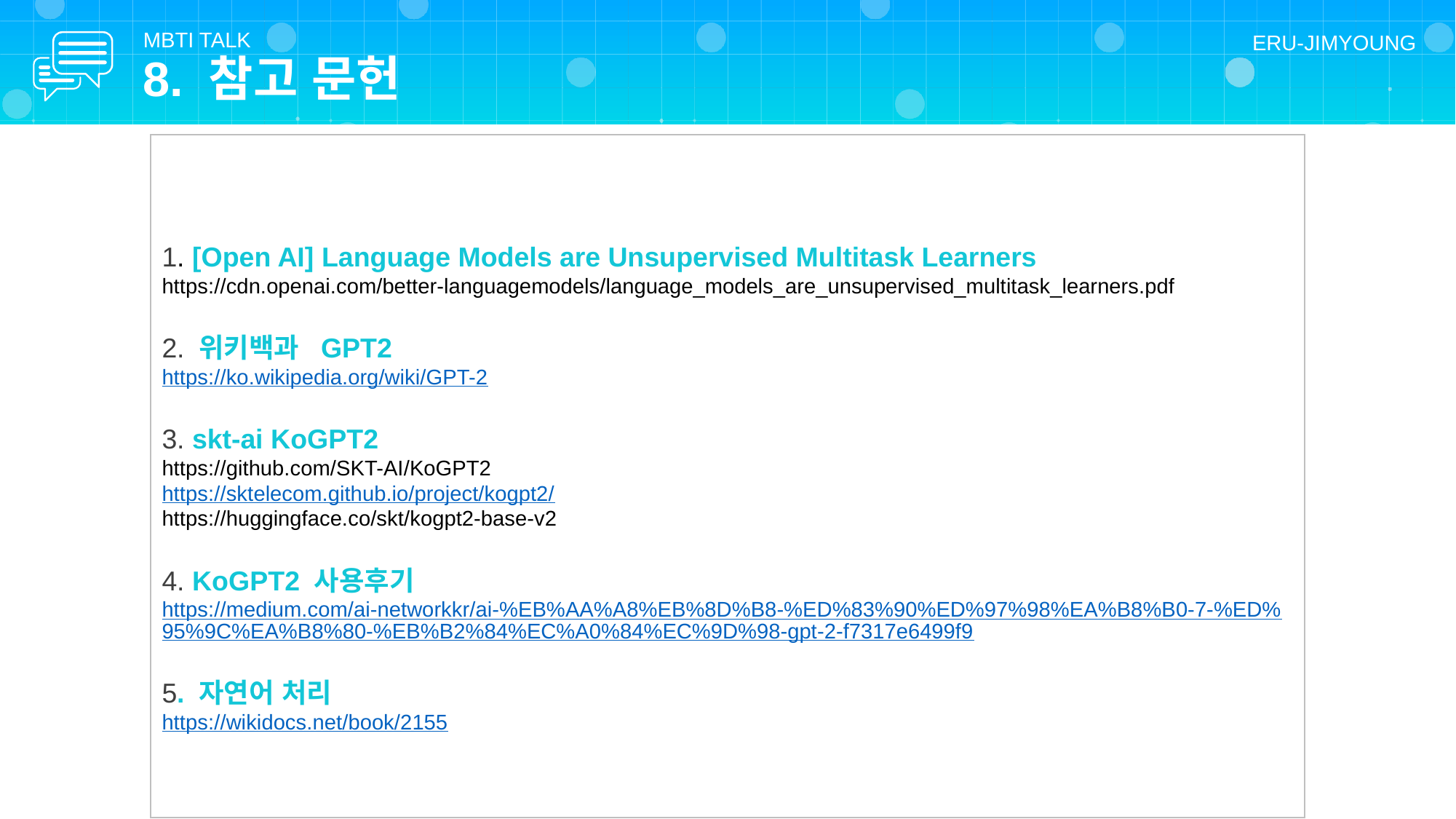

MBTI TALK
ERU-JIMYOUNG
# 8. 참고 문헌
1. [Open AI] Language Models are Unsupervised Multitask Learners
https://cdn.openai.com/better-languagemodels/language_models_are_unsupervised_multitask_learners.pdf

2. 위키백과  GPT2
https://ko.wikipedia.org/wiki/GPT-2

3. skt-ai KoGPT2
https://github.com/SKT-AI/KoGPT2
https://sktelecom.github.io/project/kogpt2/
https://huggingface.co/skt/kogpt2-base-v2

4. KoGPT2 사용후기
https://medium.com/ai-networkkr/ai-%EB%AA%A8%EB%8D%B8-%ED%83%90%ED%97%98%EA%B8%B0-7-%ED%95%9C%EA%B8%80-%EB%B2%84%EC%A0%84%EC%9D%98-gpt-2-f7317e6499f9

5. 자연어 처리
https://wikidocs.net/book/2155